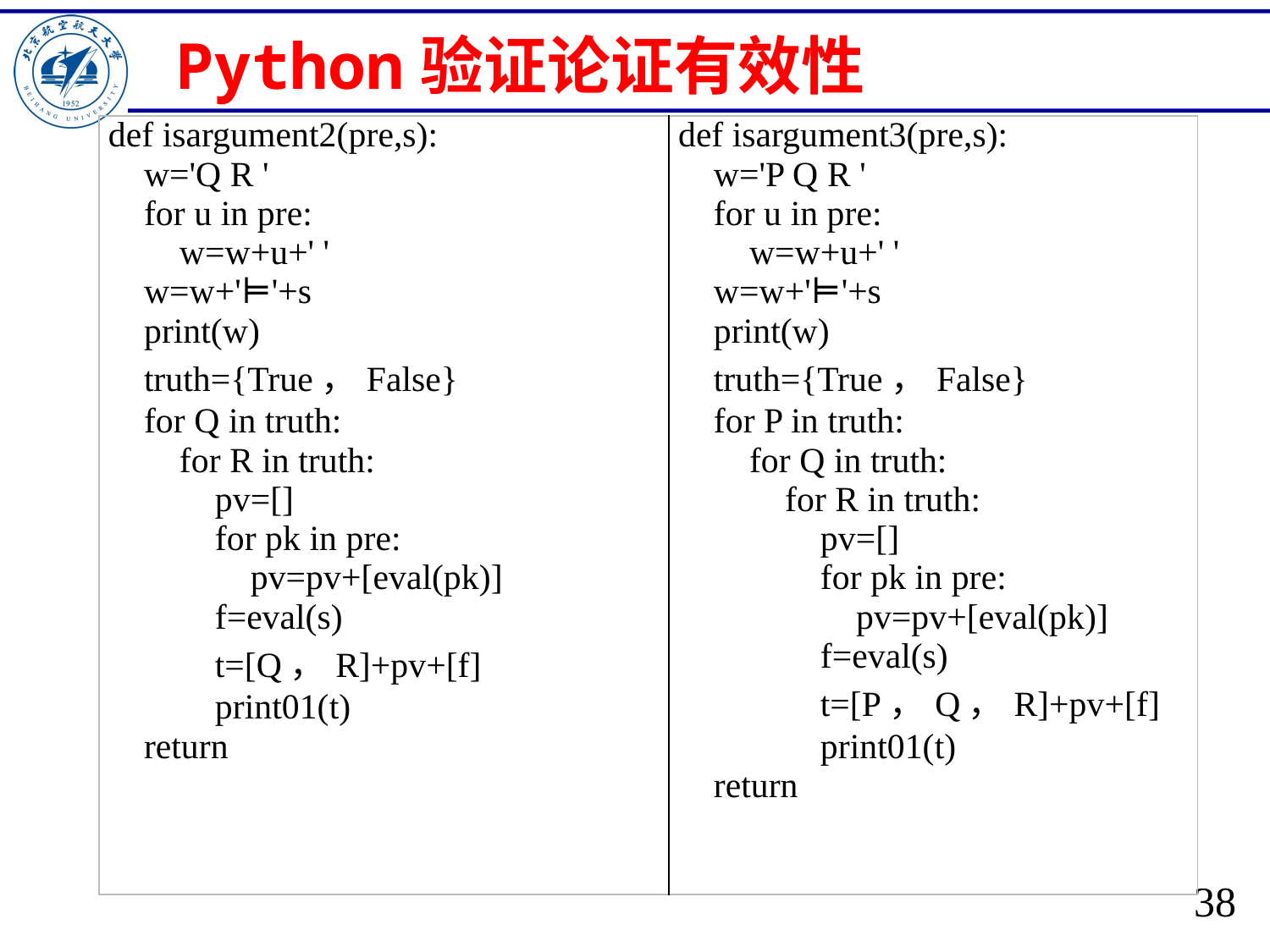

# Python验证论证有效性
| def isargument2(pre,s): w='Q R ' for u in pre: w=w+u+' ' w=w+'⊨'+s print(w) truth={True，False} for Q in truth: for R in truth: pv=[] for pk in pre: pv=pv+[eval(pk)] f=eval(s) t=[Q，R]+pv+[f] print01(t) return | def isargument3(pre,s): w='P Q R ' for u in pre: w=w+u+' ' w=w+'⊨'+s print(w) truth={True，False} for P in truth: for Q in truth: for R in truth: pv=[] for pk in pre: pv=pv+[eval(pk)] f=eval(s) t=[P，Q，R]+pv+[f] print01(t) return |
| --- | --- |